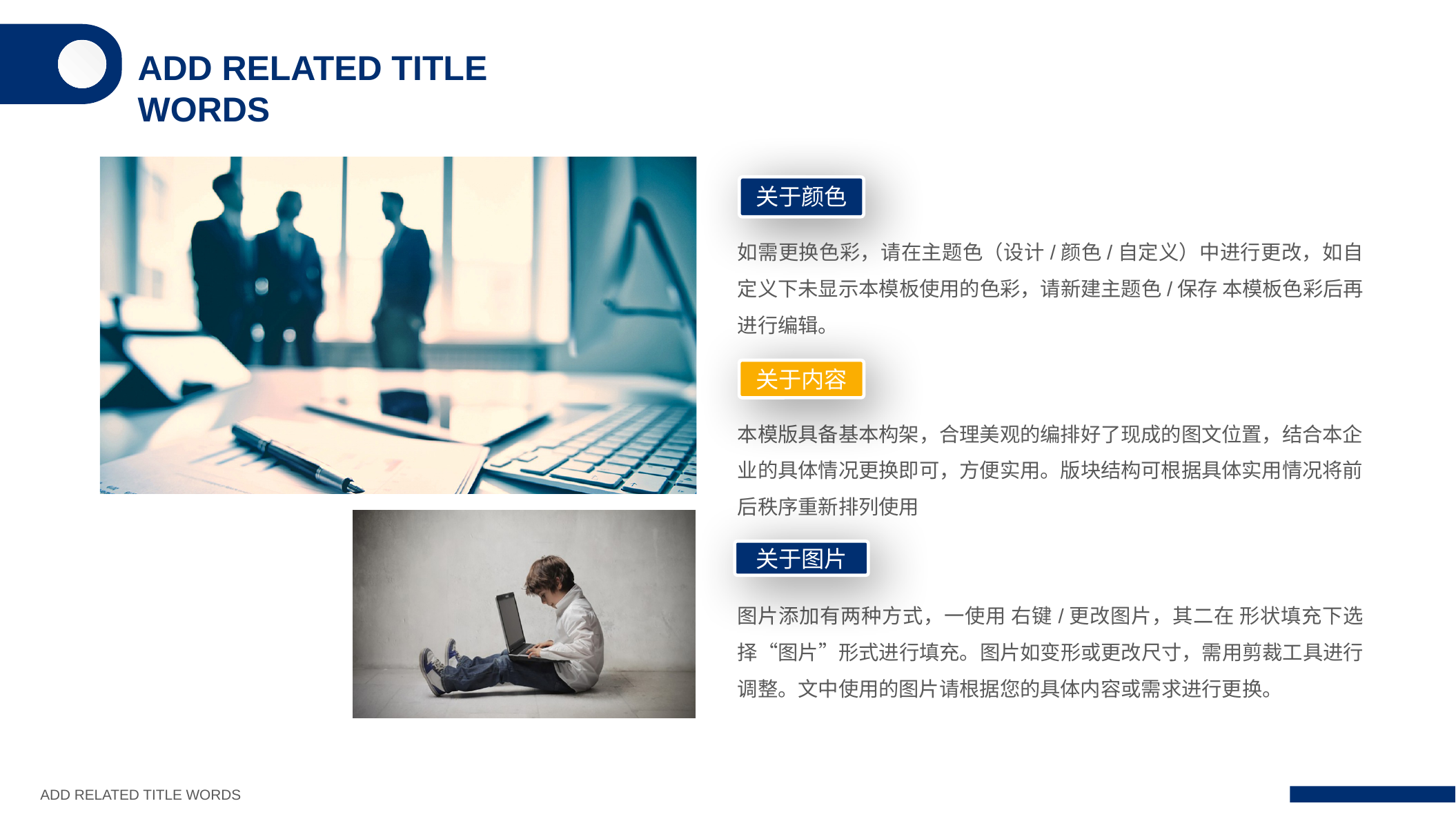

ADD RELATED TITLE WORDS

关于颜色

如需更换色彩，请在主题色（设计/颜色/自定义）中进行更改，如自定义下未显示本模板使用的色彩，请新建主题色/保存 本模板色彩后再进行编辑。

本模版具备基本构架，合理美观的编排好了现成的图文位置，结合本企业的具体情况更换即可，方便实用。版块结构可根据具体实用情况将前后秩序重新排列使用

图片添加有两种方式，一使用 右键/更改图片，其二在 形状填充下选择“图片”形式进行填充。图片如变形或更改尺寸，需用剪裁工具进行调整。文中使用的图片请根据您的具体内容或需求进行更换。
关于内容

关于图片
ADD RELATED TITLE WORDS